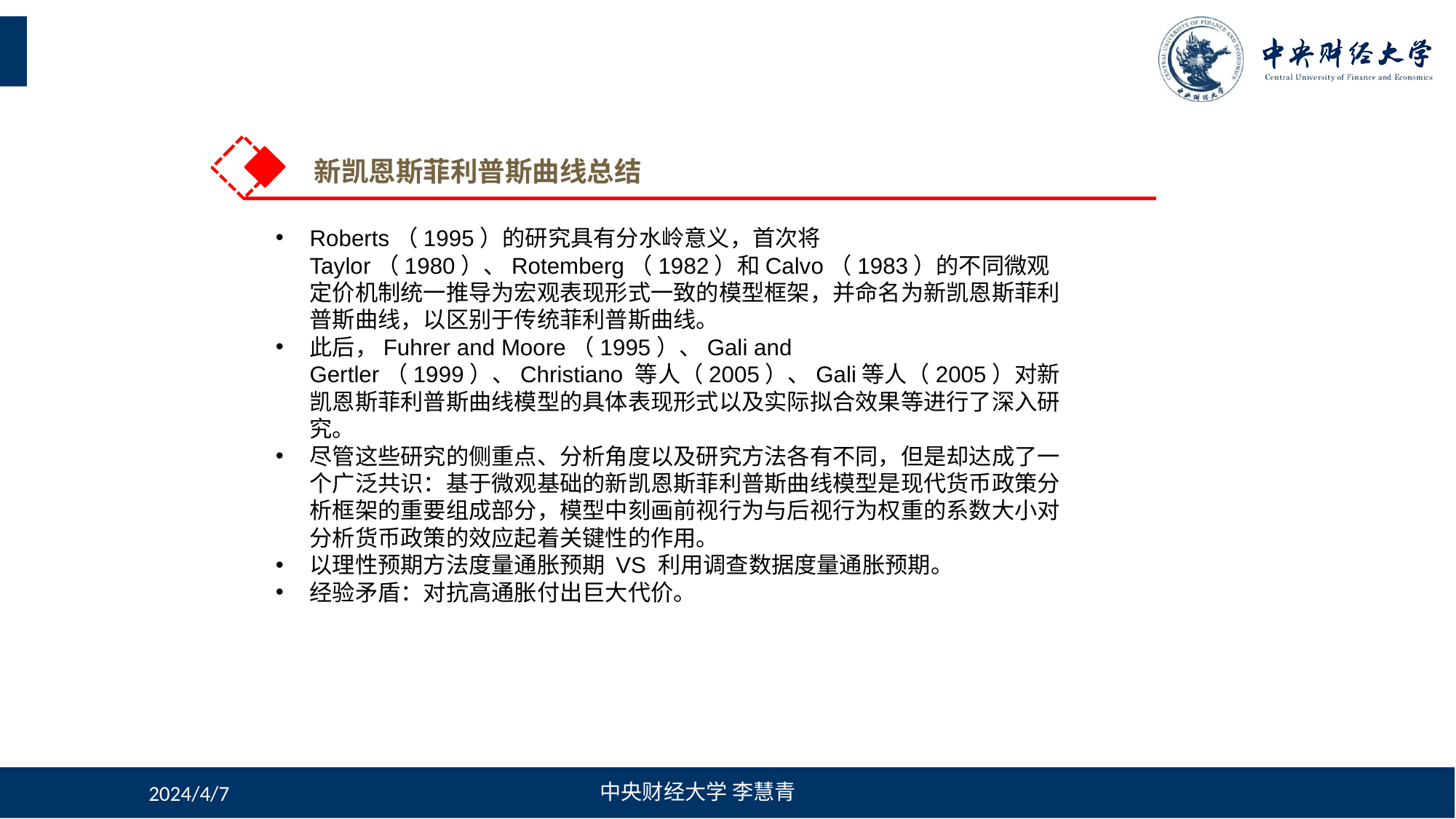

新凯恩斯菲利普斯曲线总结
Roberts（1995）的研究具有分水岭意义，首次将Taylor（1980）、Rotemberg（1982）和Calvo（1983）的不同微观定价机制统一推导为宏观表现形式一致的模型框架，并命名为新凯恩斯菲利普斯曲线，以区别于传统菲利普斯曲线。
此后，Fuhrer and Moore（1995）、Gali and Gertler（1999）、Christiano 等人（2005）、Gali等人（2005）对新凯恩斯菲利普斯曲线模型的具体表现形式以及实际拟合效果等进行了深入研究。
尽管这些研究的侧重点、分析角度以及研究方法各有不同，但是却达成了一个广泛共识：基于微观基础的新凯恩斯菲利普斯曲线模型是现代货币政策分析框架的重要组成部分，模型中刻画前视行为与后视行为权重的系数大小对分析货币政策的效应起着关键性的作用。
以理性预期方法度量通胀预期 VS 利用调查数据度量通胀预期。
经验矛盾：对抗高通胀付出巨大代价。